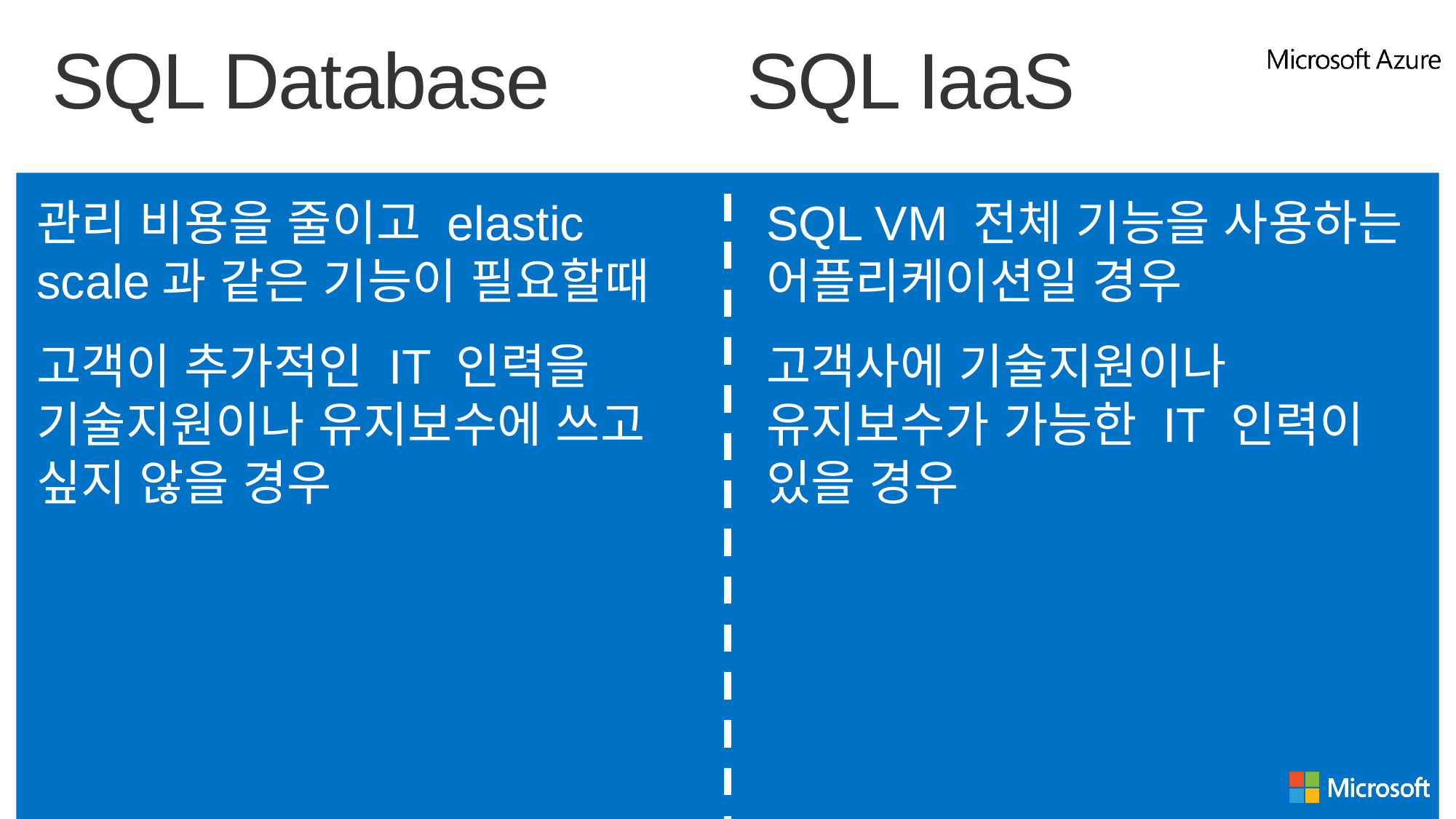

# SQL Database
SQL IaaS
관리 비용을 줄이고 elastic scale과 같은 기능이 필요할때
고객이 추가적인 IT 인력을 기술지원이나 유지보수에 쓰고 싶지 않을 경우
SQL VM 전체 기능을 사용하는 어플리케이션일 경우
고객사에 기술지원이나 유지보수가 가능한 IT 인력이 있을 경우